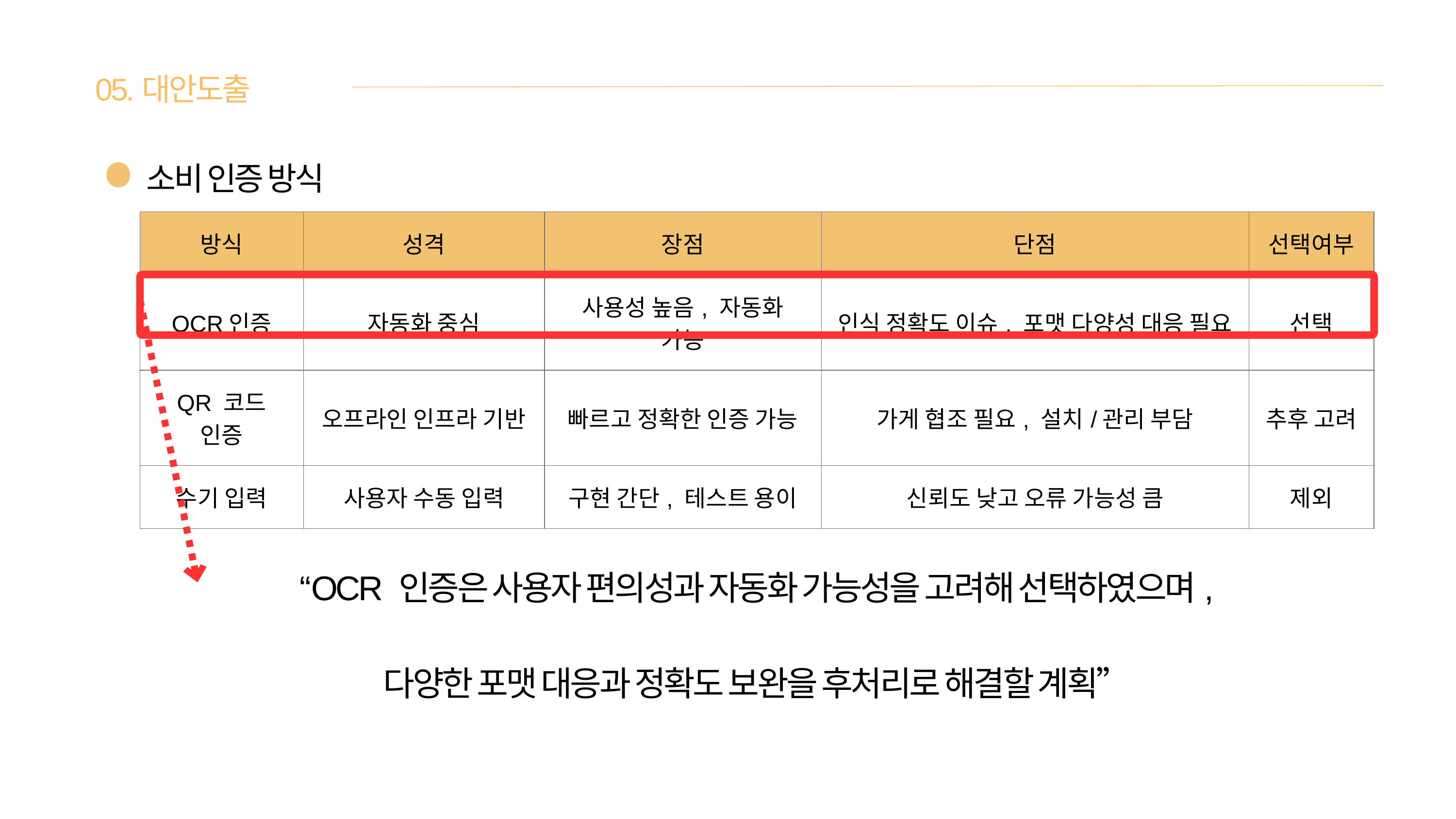

05.대안도출

소비 인증 방식

| 방식 | 성격 | 장점 | 단점 | 선택여부 |
| --- | --- | --- | --- | --- |
| OCR인증 | 자동화 중심 | 사용성 높음, 자동화 가능 | 인식 정확도 이슈, 포맷 다양성 대응 필요 | 선택 |
| QR 코드 인증 | 오프라인 인프라 기반 | 빠르고 정확한 인증 가능 | 가게 협조 필요, 설치/관리 부담 | 추후 고려 |
| 수기 입력 | 사용자 수동 입력 | 구현 간단, 테스트 용이 | 신뢰도 낮고 오류 가능성 큼 | 제외 |

“OCR 인증은 사용자 편의성과 자동화 가능성을 고려해 선택하였으며,

다양한 포맷 대응과 정확도 보완을 후처리로 해결할 계획”